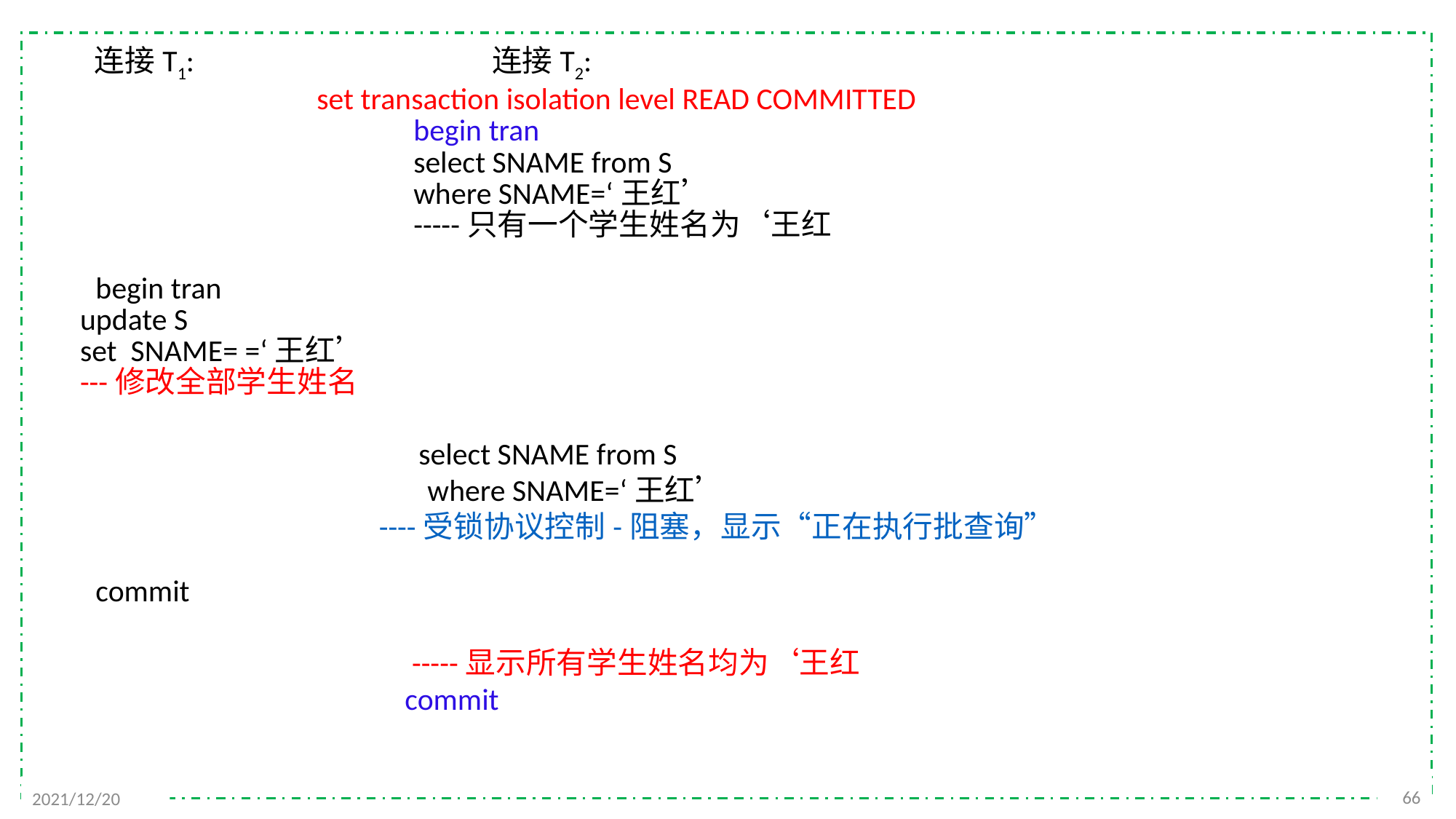

连接T1:                                          连接T2:
                                set transaction isolation level READ COMMITTED
                                              begin tran
                                              select SNAME from S
                                              where SNAME=‘王红’
                                              -----只有一个学生姓名为‘王红

begin tran
      update S
      set  SNAME= =‘王红’
      ---修改全部学生姓名

                                                       select SNAME from S
                                                where SNAME=‘王红’
                                         ----受锁协议控制-阻塞，显示“正在执行批查询”

commit

                                                      -----显示所有学生姓名均为‘王红
                                                     commit

66
2021/12/20